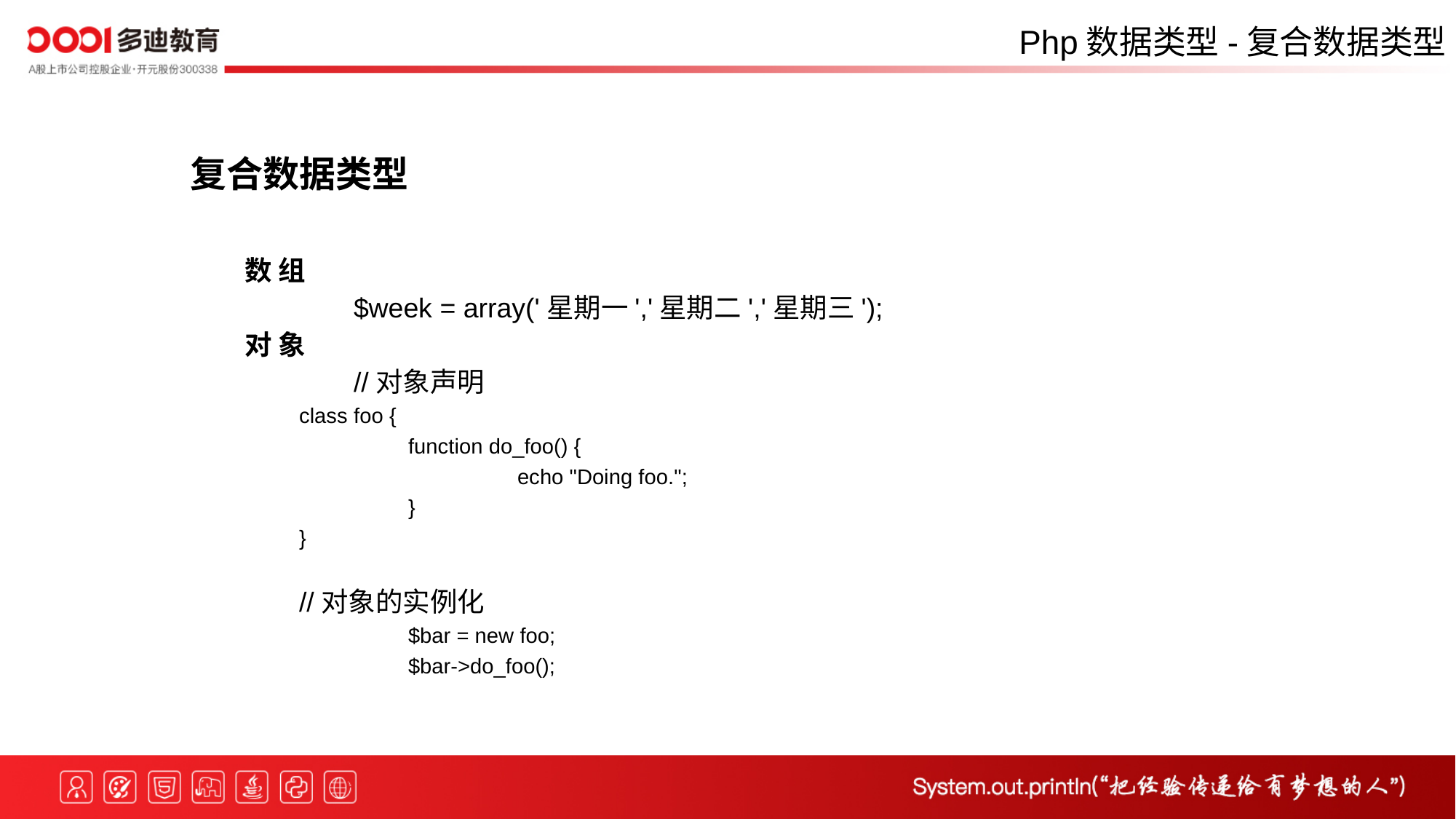

Php数据类型-复合数据类型
复合数据类型

数 组
	$week = array('星期一','星期二','星期三');
对 象
	//对象声明
class foo {
	function do_foo() {
		echo "Doing foo.";
	}
}

//对象的实例化
	$bar = new foo;
	$bar->do_foo();